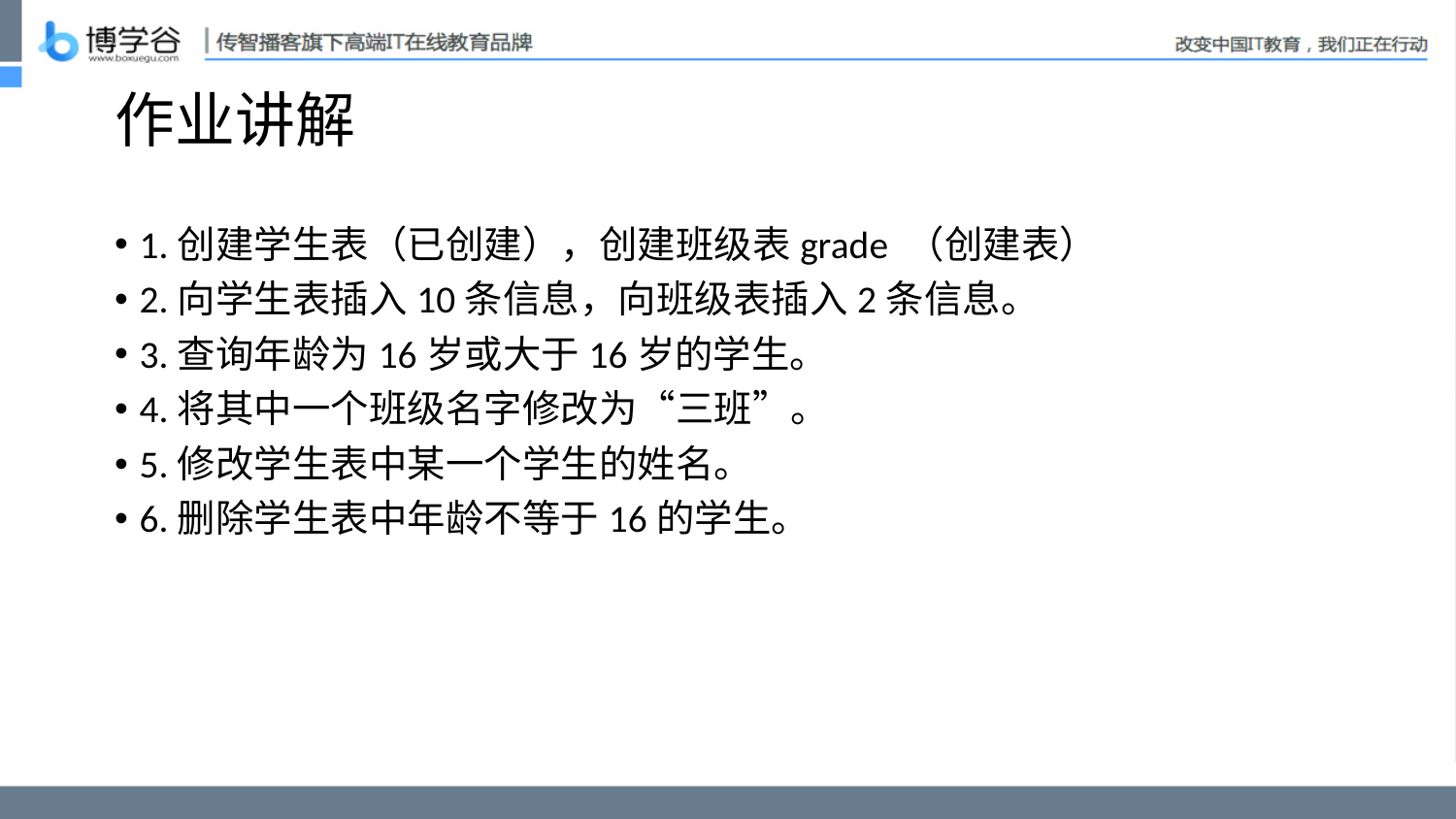

# 作业讲解
1.创建学生表（已创建），创建班级表grade （创建表）
2.向学生表插入10条信息，向班级表插入2条信息。
3.查询年龄为16岁或大于16岁的学生。
4.将其中一个班级名字修改为“三班”。
5.修改学生表中某一个学生的姓名。
6.删除学生表中年龄不等于16的学生。